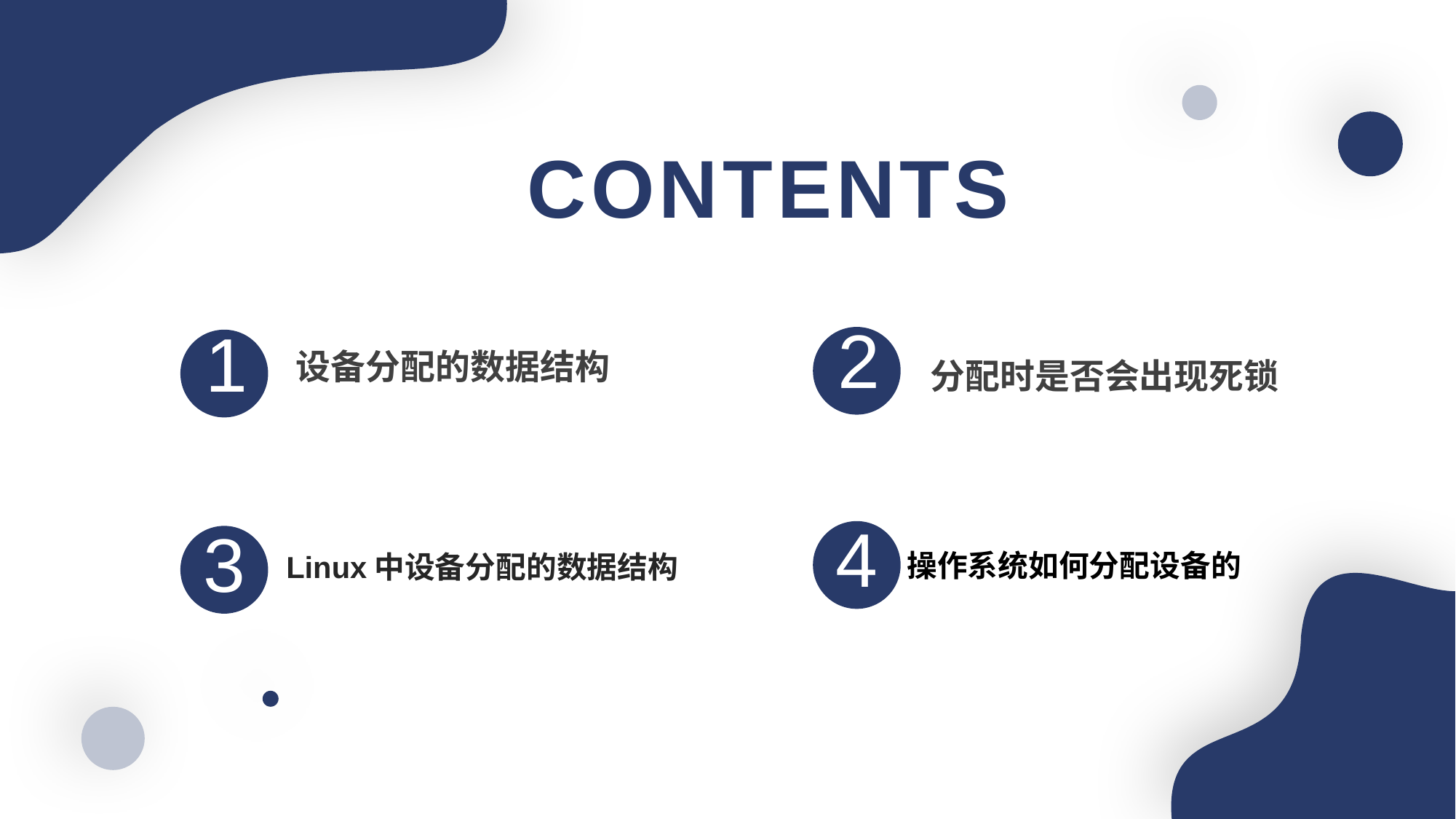

CONTENTS

设备分配的数据结构
1

2

分配时是否会出现死锁
4

3

Linux中设备分配的数据结构
操作系统如何分配设备的